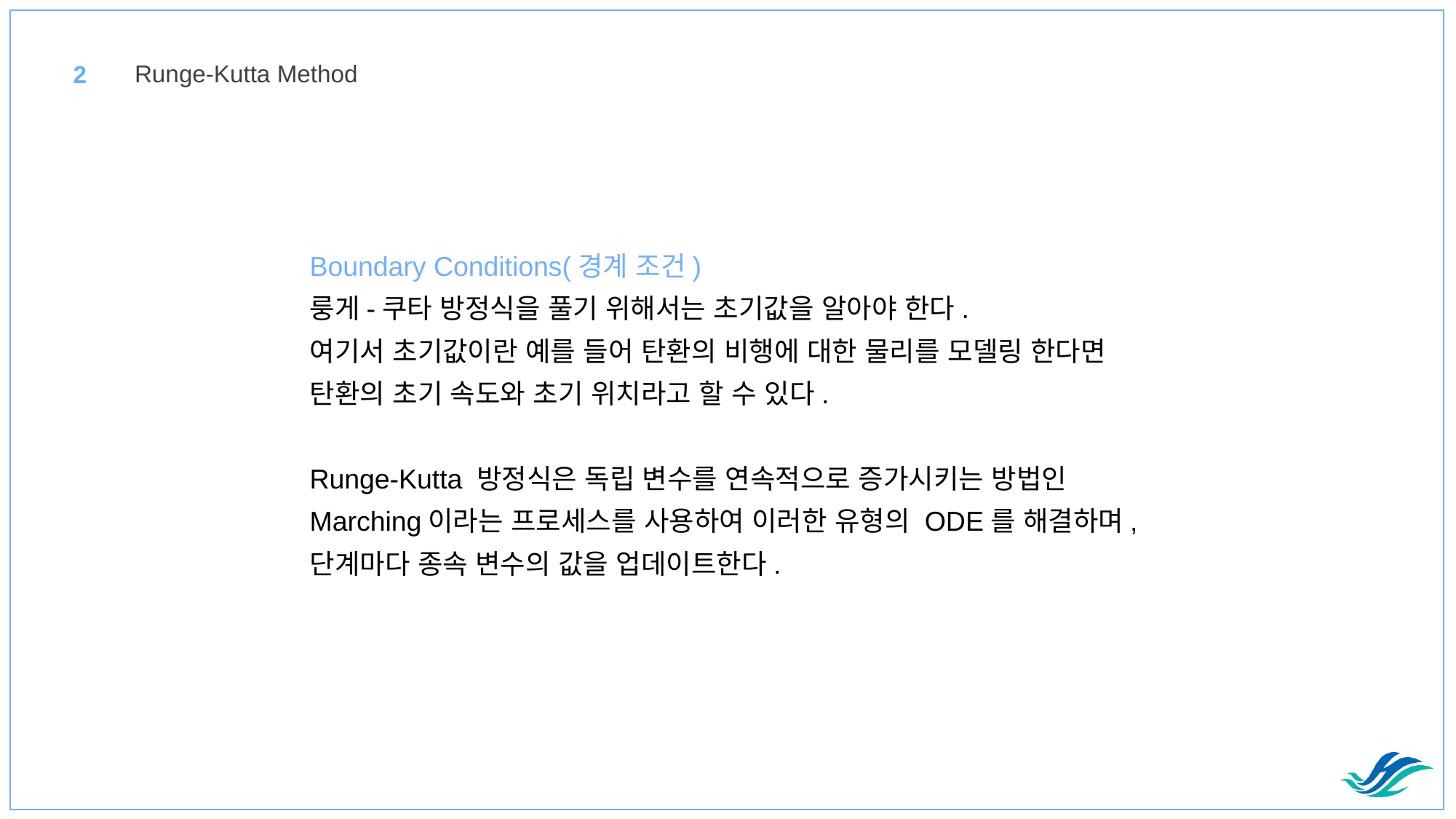

Runge-Kutta Method
2
Boundary Conditions(경계 조건)
룽게-쿠타 방정식을 풀기 위해서는 초기값을 알아야 한다.
여기서 초기값이란 예를 들어 탄환의 비행에 대한 물리를 모델링 한다면
탄환의 초기 속도와 초기 위치라고 할 수 있다.

Runge-Kutta 방정식은 독립 변수를 연속적으로 증가시키는 방법인
Marching이라는 프로세스를 사용하여 이러한 유형의 ODE를 해결하며,
단계마다 종속 변수의 값을 업데이트한다.